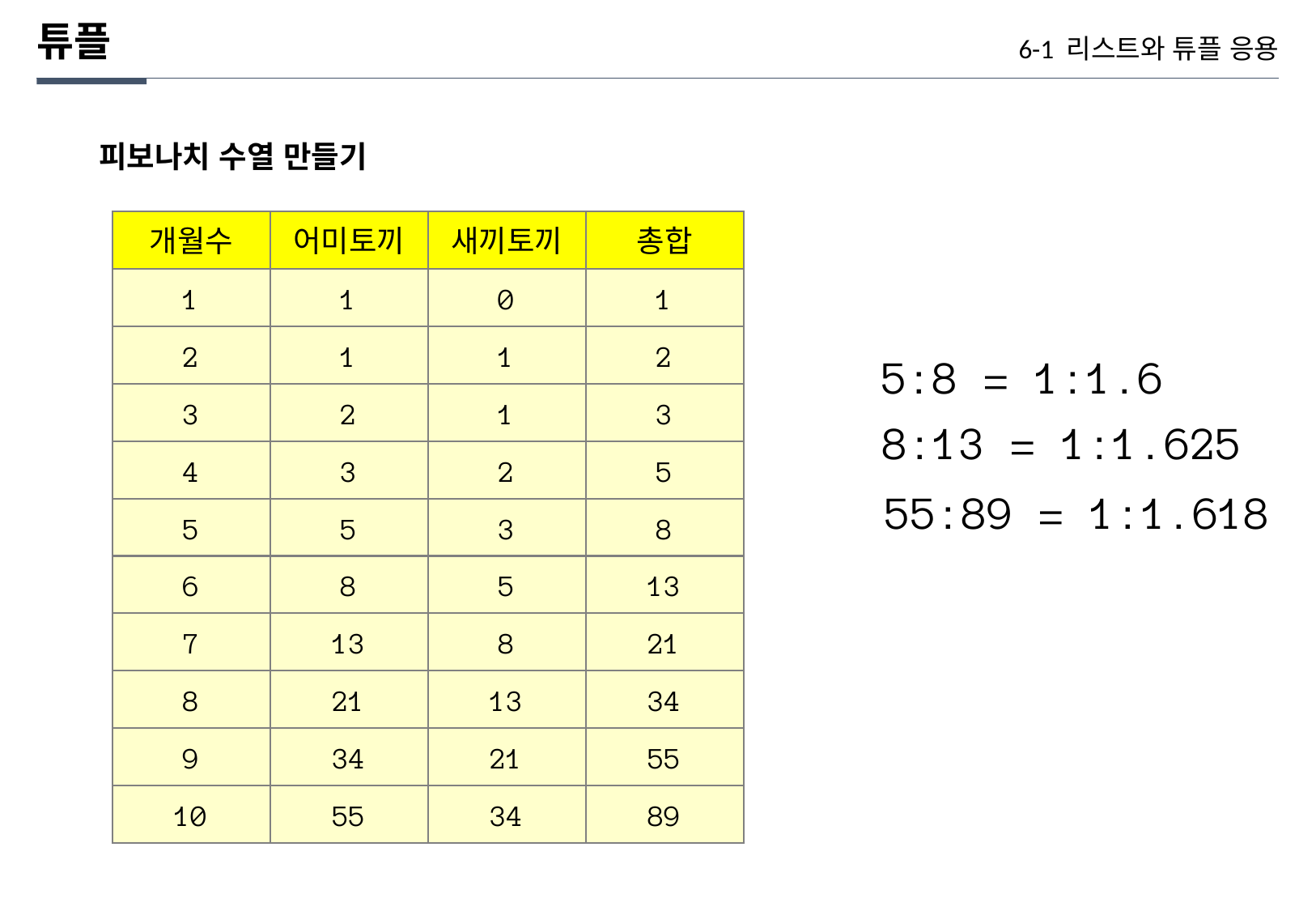

튜플
6-1 리스트와 튜플 응용
피보나치 수열 만들기
개월수
어미토끼
새끼토끼
총합
1
1
0
1
2
1
1
2
5:8 = 1:1.6
3
2
1
3
8:13 = 1:1.625
4
3
2
5
55:89 = 1:1.618
5
5
3
8
6
8
5
13
7
13
8
21
8
21
13
34
9
34
21
55
10
55
34
89